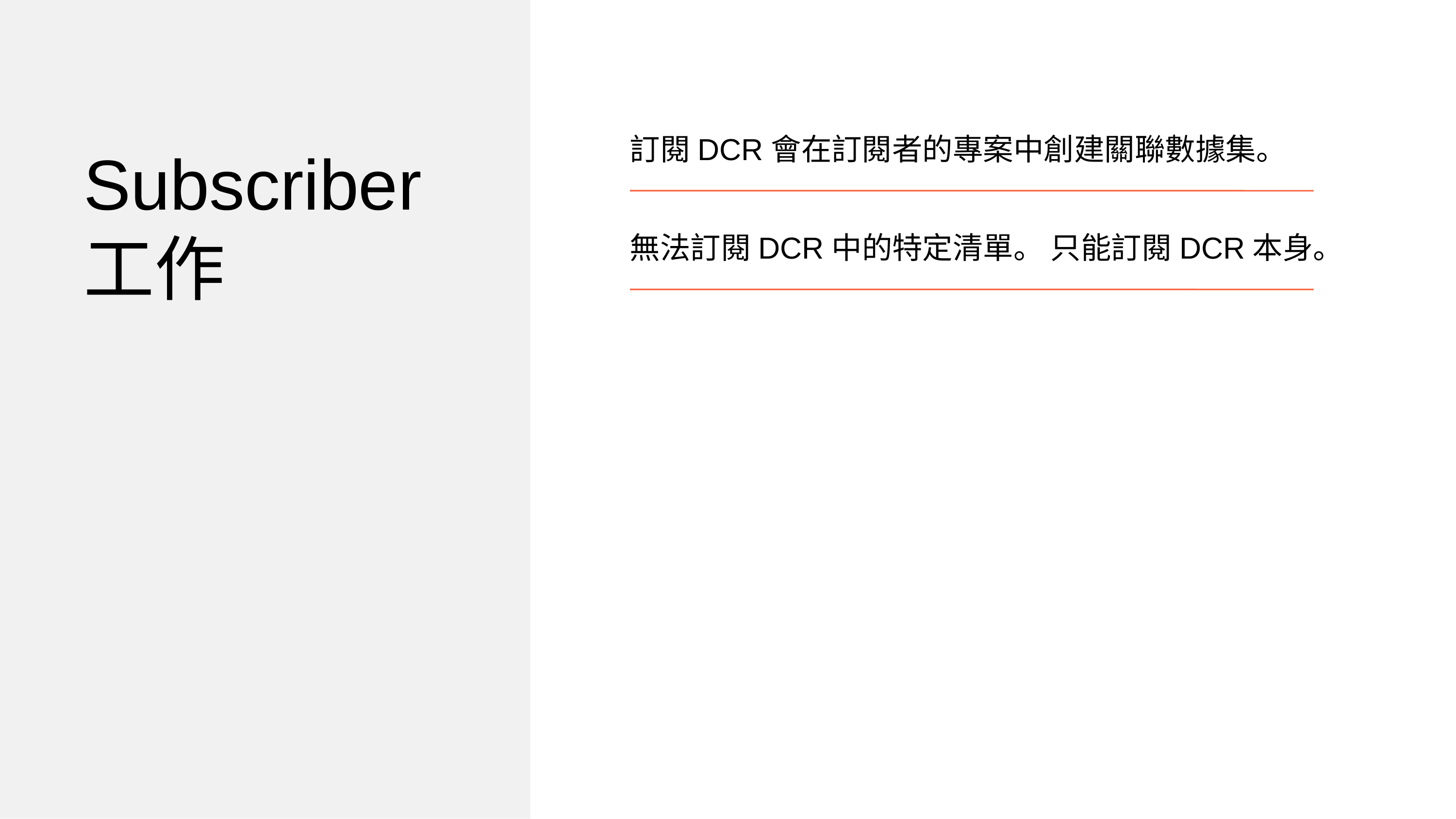

訂閱DCR會在訂閱者的專案中創建關聯數據集。
Subscriber 工作

無法訂閱DCR中的特定清單。 只能訂閱DCR本身。